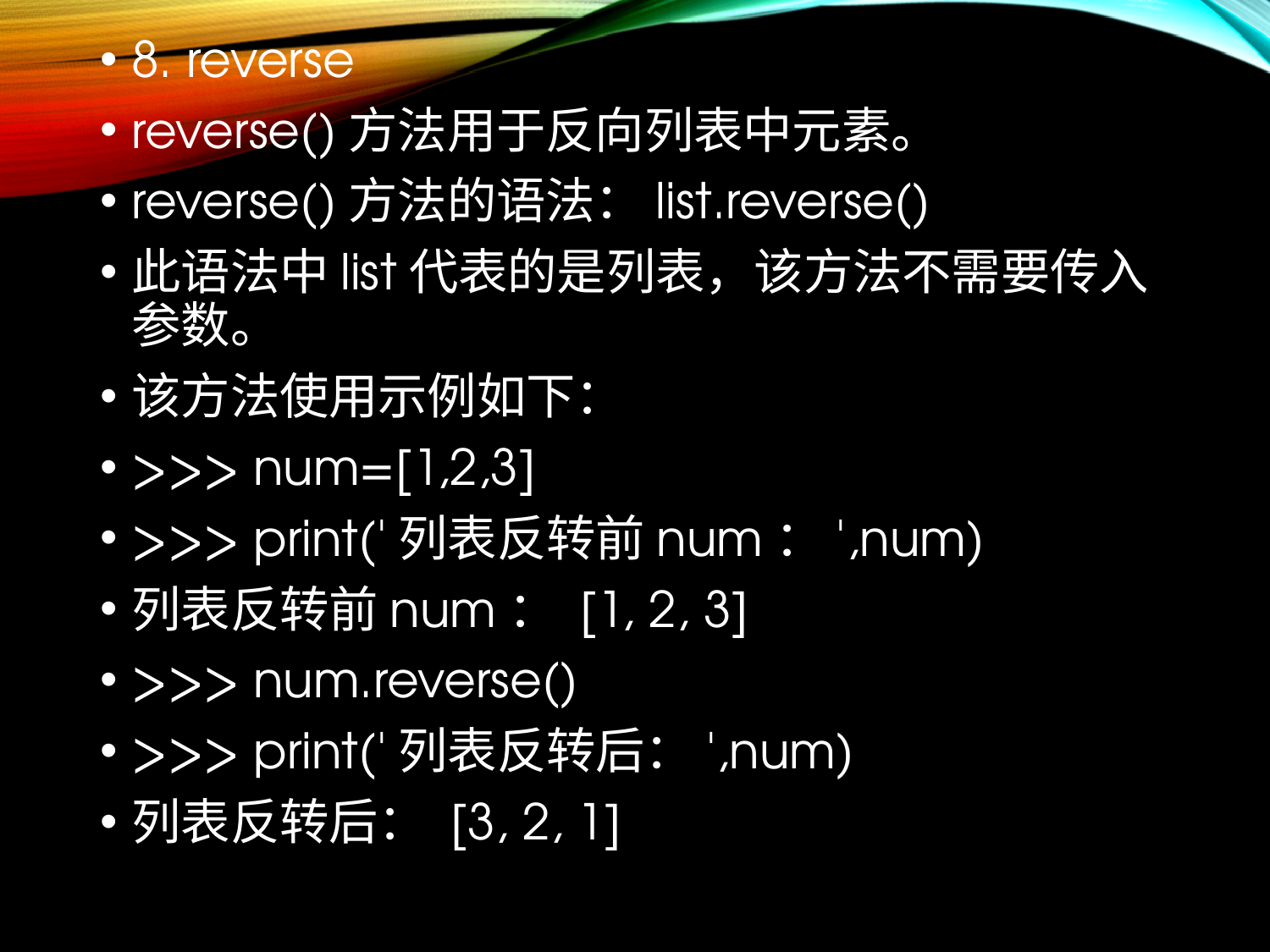

8. reverse
reverse()方法用于反向列表中元素。
reverse()方法的语法：list.reverse()
此语法中list代表的是列表，该方法不需要传入参数。
该方法使用示例如下：
>>> num=[1,2,3]
>>> print('列表反转前num：',num)
列表反转前num： [1, 2, 3]
>>> num.reverse()
>>> print('列表反转后：',num)
列表反转后： [3, 2, 1]